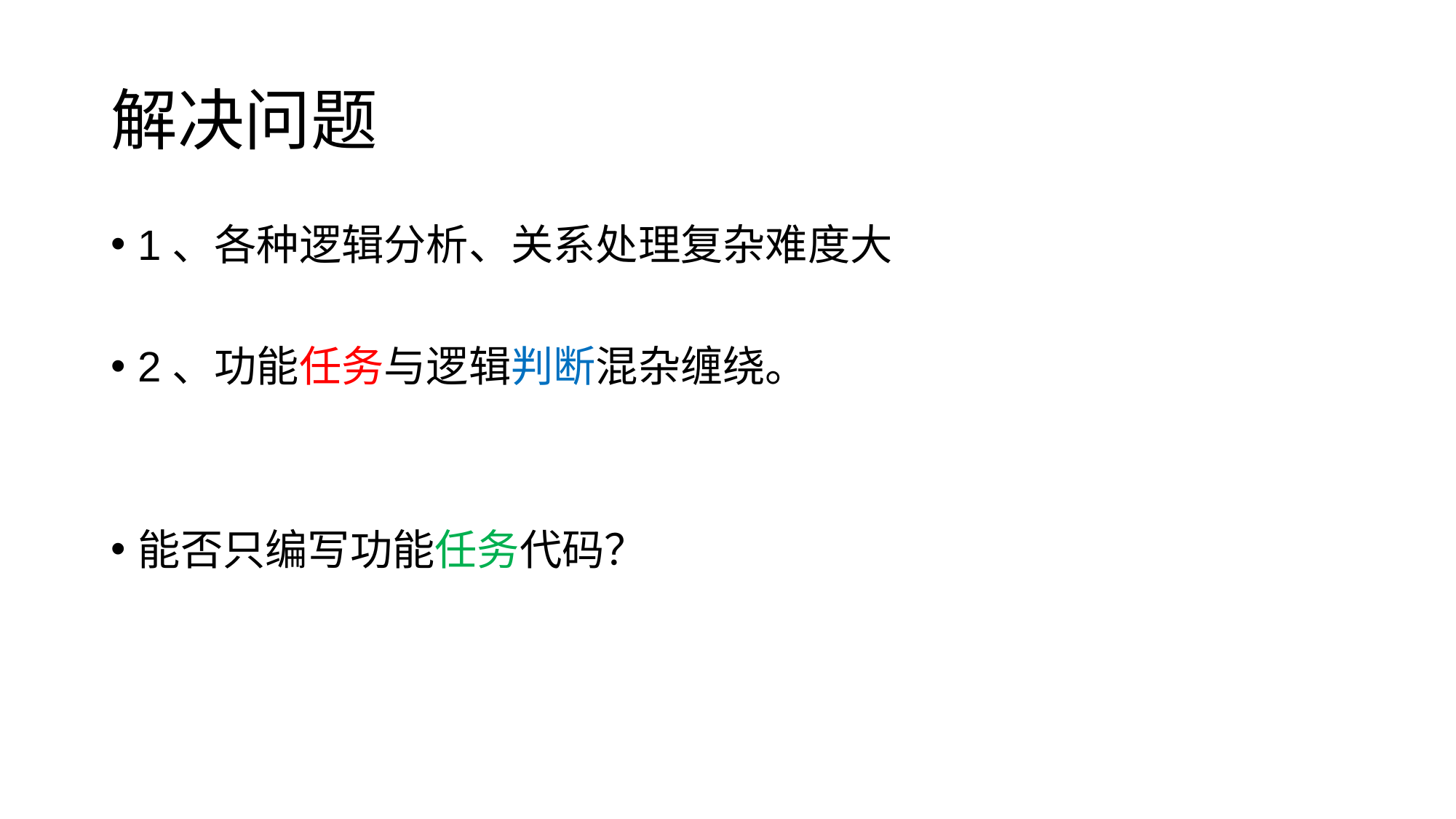

# 解决问题
1、各种逻辑分析、关系处理复杂难度大

2、功能任务与逻辑判断混杂缠绕。

能否只编写功能任务代码？